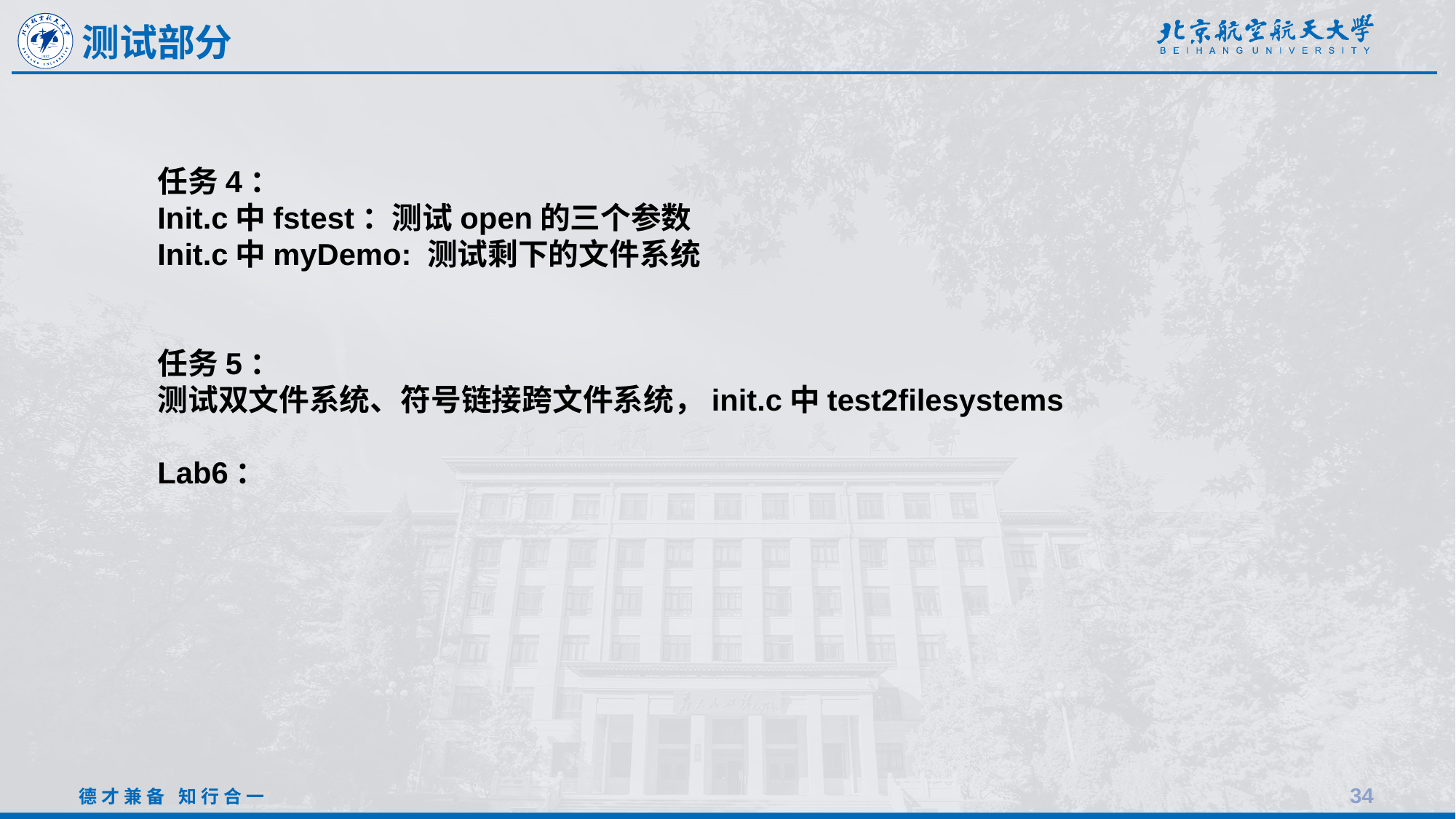

测试部分
任务4：
Init.c中fstest：测试open的三个参数
Init.c中myDemo: 测试剩下的文件系统

任务5：
测试双文件系统、符号链接跨文件系统，init.c中test2filesystems

Lab6：

34